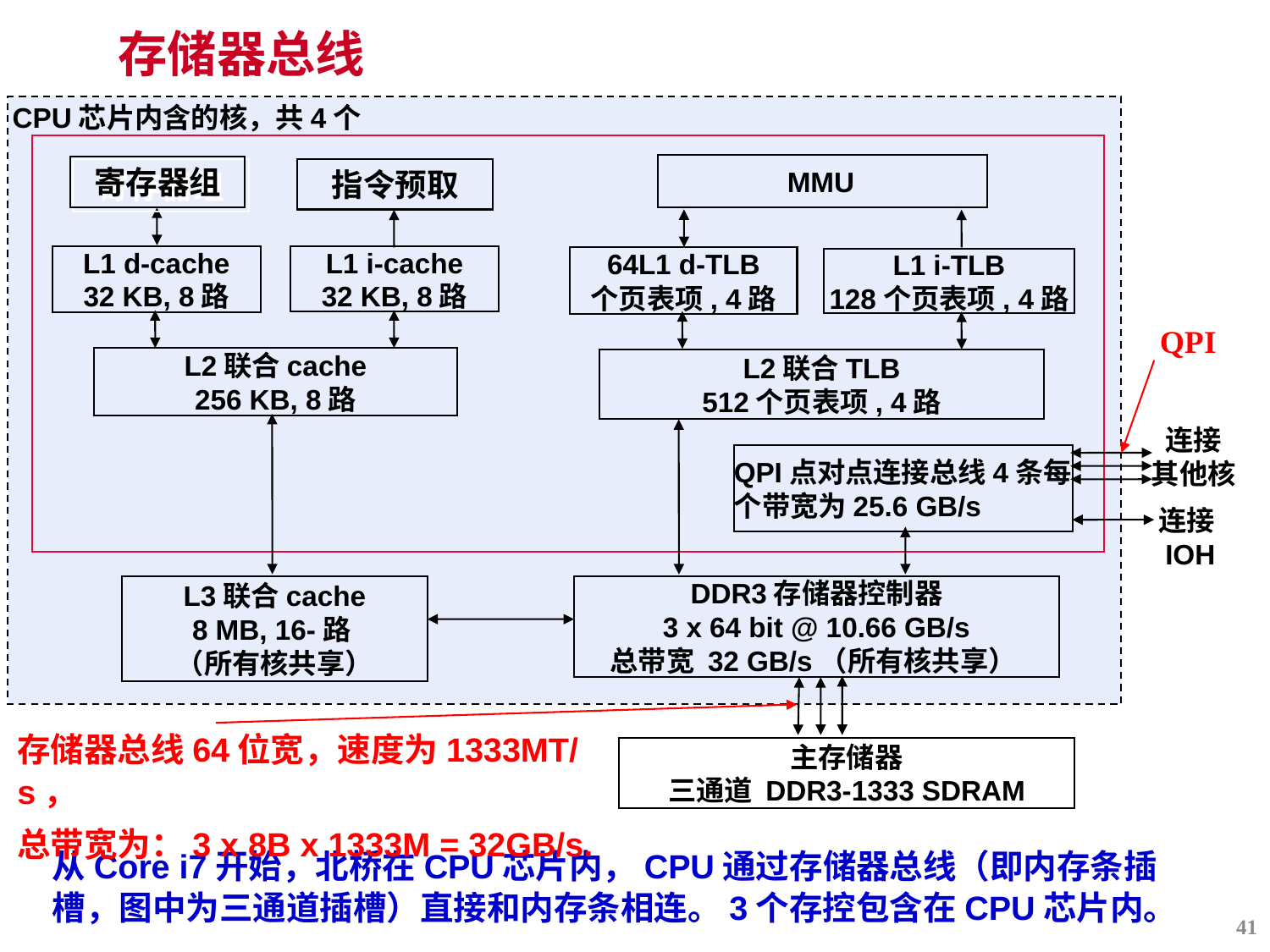

存储器总线

CPU芯片内含的核，共4个

MMU
寄存器组
指令预取

L1 d-cache
32 KB, 8路
L1 i-cache
32 KB, 8路
64L1 d-TLB
个页表项, 4路
L1 i-TLB
128个页表项, 4路

L2联合cache
256 KB, 8路

L2联合TLB
512个页表项, 4路

连接
其他核

QPI点对点连接总线4条每个带宽为25.6 GB/s

连接IOH

L3联合cache
8 MB, 16-路
（所有核共享）
DDR3存储器控制器
3 x 64 bit @ 10.66 GB/s
总带宽 32 GB/s（所有核共享）

主存储器
三通道 DDR3-1333 SDRAM

QPI
存储器总线64位宽，速度为1333MT/s，
总带宽为：3 x 8B x 1333M = 32GB/s.
从Core i7开始，北桥在CPU芯片内，CPU通过存储器总线（即内存条插槽，图中为三通道插槽）直接和内存条相连。3个存控包含在CPU芯片内。
41